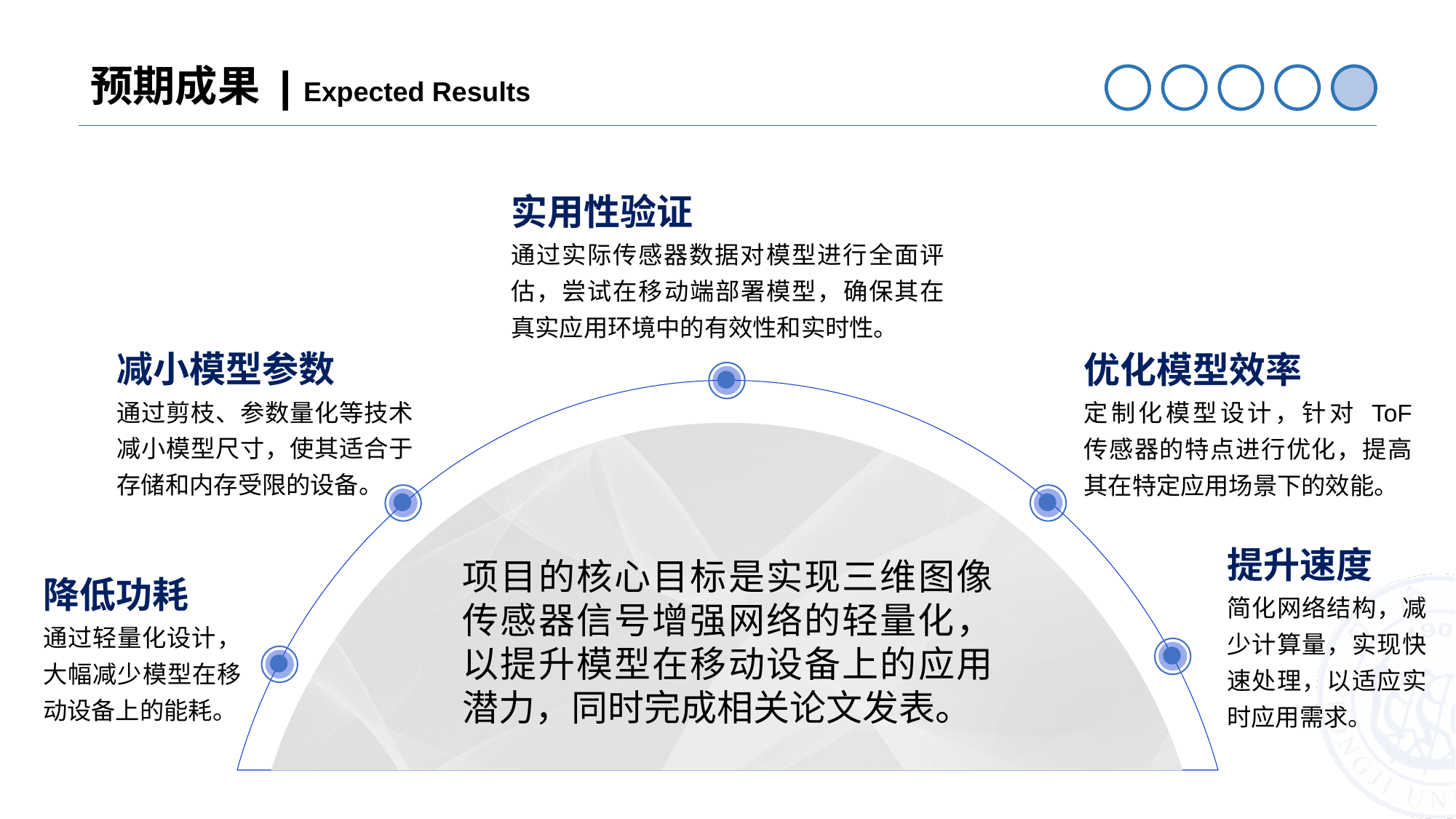

预期成果 | Expected Results

实用性验证
通过实际传感器数据对模型进行全面评估，尝试在移动端部署模型，确保其在真实应用环境中的有效性和实时性。
减小模型参数
通过剪枝、参数量化等技术减小模型尺寸，使其适合于存储和内存受限的设备。
优化模型效率
定制化模型设计，针对 ToF 传感器的特点进行优化，提高其在特定应用场景下的效能。

提升速度
简化网络结构，减少计算量，实现快速处理，以适应实时应用需求。
项目的核心目标是实现三维图像传感器信号增强网络的轻量化，以提升模型在移动设备上的应用潜力，同时完成相关论文发表。
降低功耗
通过轻量化设计，大幅减少模型在移动设备上的能耗。